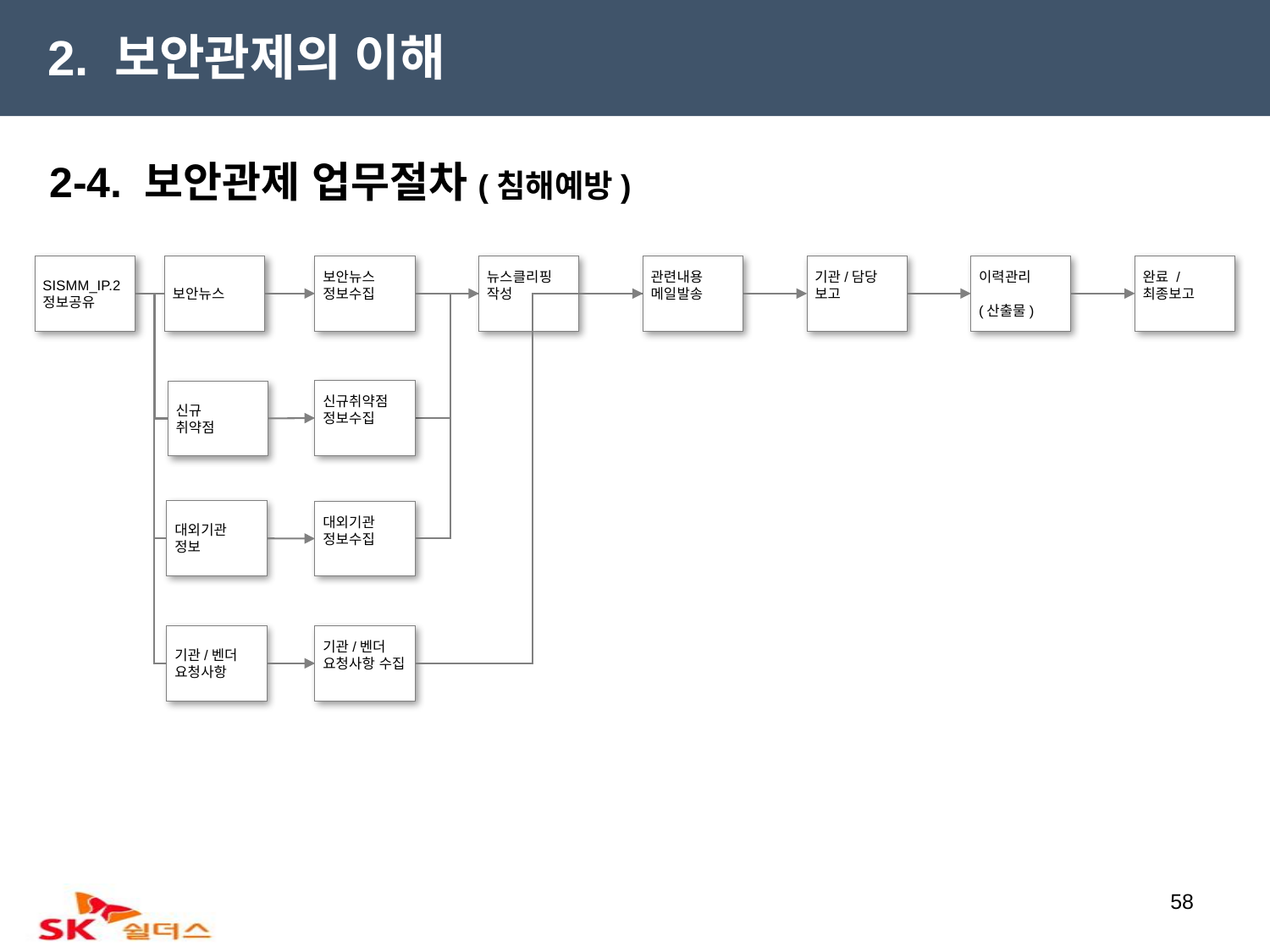

2. 보안관제의 이해
2-4. 보안관제 업무절차(침해예방)
SISMM_IP.2
정보공유
보안뉴스
보안뉴스
정보수집

뉴스클리핑
작성

관련내용
메일발송

기관/담당
보고

이력관리

(산출물)
완료 /
최종보고

신규취약점
정보수집

신규
취약점
대외기관
정보
대외기관
정보수집

기관/벤더
요청사항
기관/벤더
요청사항 수집

58